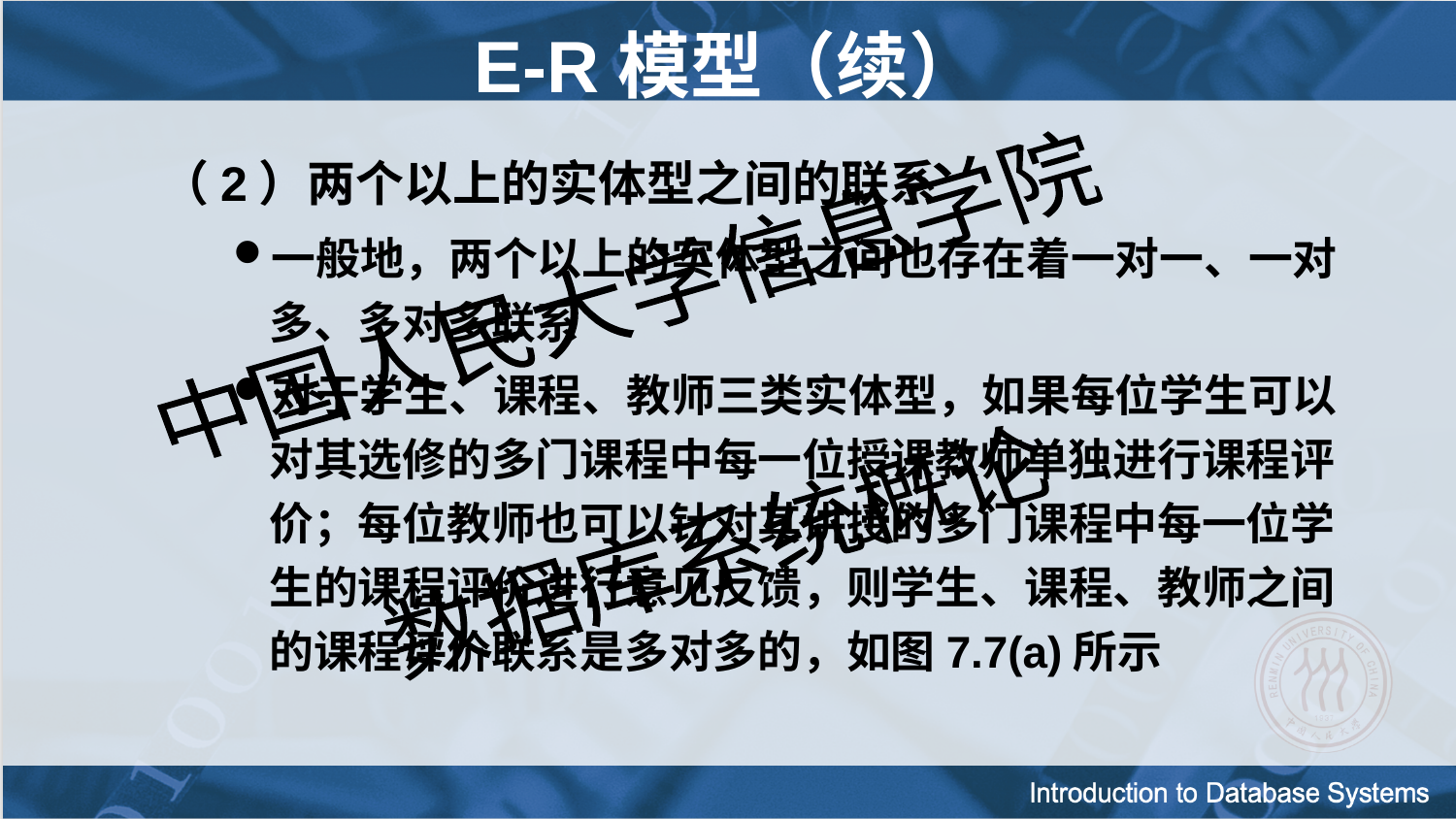

E-R模型（续）
（2）两个以上的实体型之间的联系
一般地，两个以上的实体型之间也存在着一对一、一对多、多对多联系
对于学生、课程、教师三类实体型，如果每位学生可以对其选修的多门课程中每一位授课教师单独进行课程评价；每位教师也可以针对其讲授的多门课程中每一位学生的课程评价进行意见反馈，则学生、课程、教师之间的课程评价联系是多对多的，如图7.7(a)所示